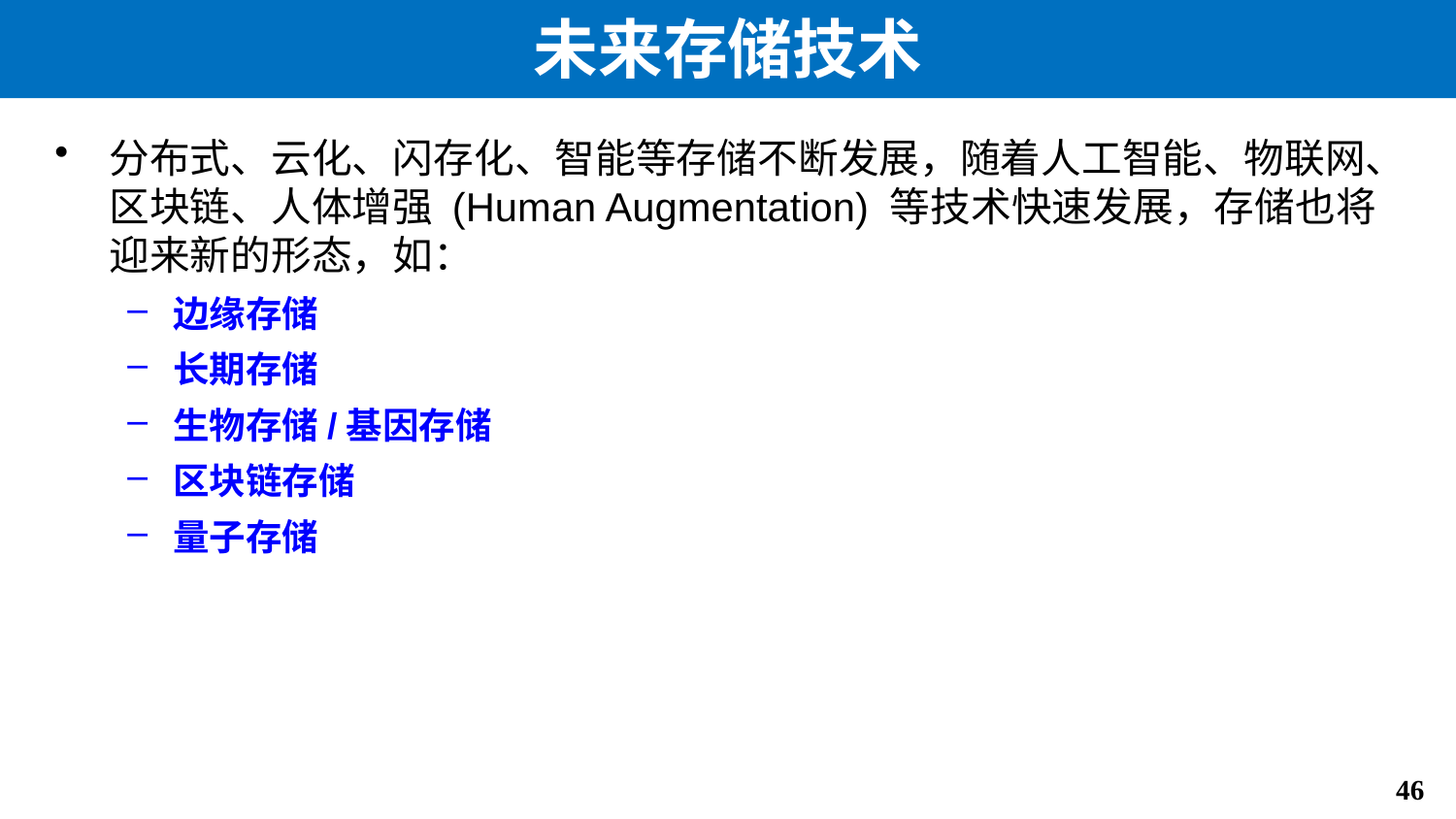

# 未来存储技术
分布式、云化、闪存化、智能等存储不断发展，随着人工智能、物联网、区块链、人体增强 (Human Augmentation) 等技术快速发展，存储也将迎来新的形态，如：
边缘存储
长期存储
生物存储/基因存储
区块链存储
量子存储